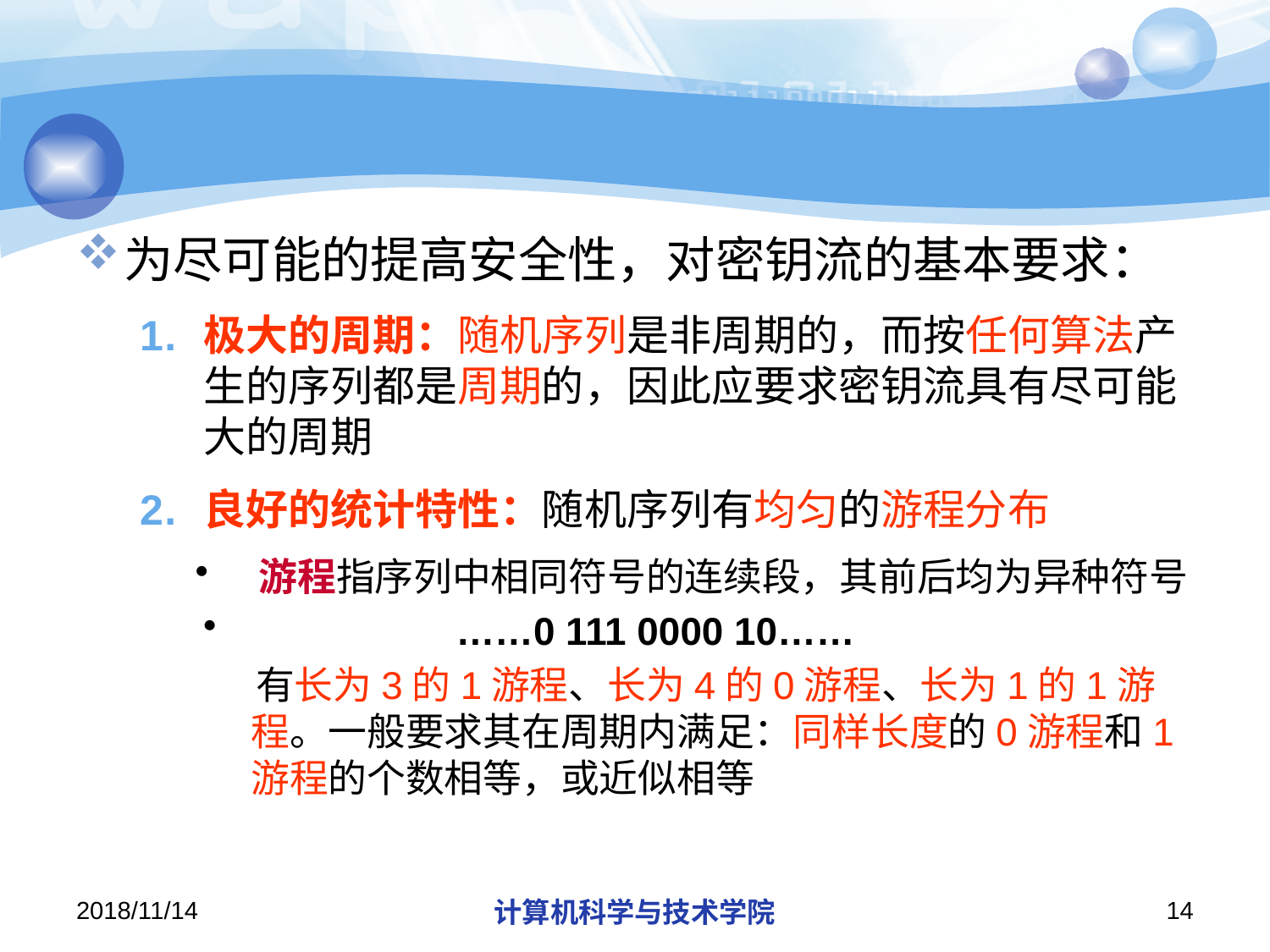

#
为尽可能的提高安全性，对密钥流的基本要求：
极大的周期：随机序列是非周期的，而按任何算法产生的序列都是周期的，因此应要求密钥流具有尽可能大的周期
良好的统计特性：随机序列有均匀的游程分布
游程指序列中相同符号的连续段，其前后均为异种符号
                   ……0 111 0000 10……
     有长为3的1游程、长为4的0游程、长为1的1游程。一般要求其在周期内满足：同样长度的0游程和1游程的个数相等，或近似相等
2018/11/14
计算机科学与技术学院
14